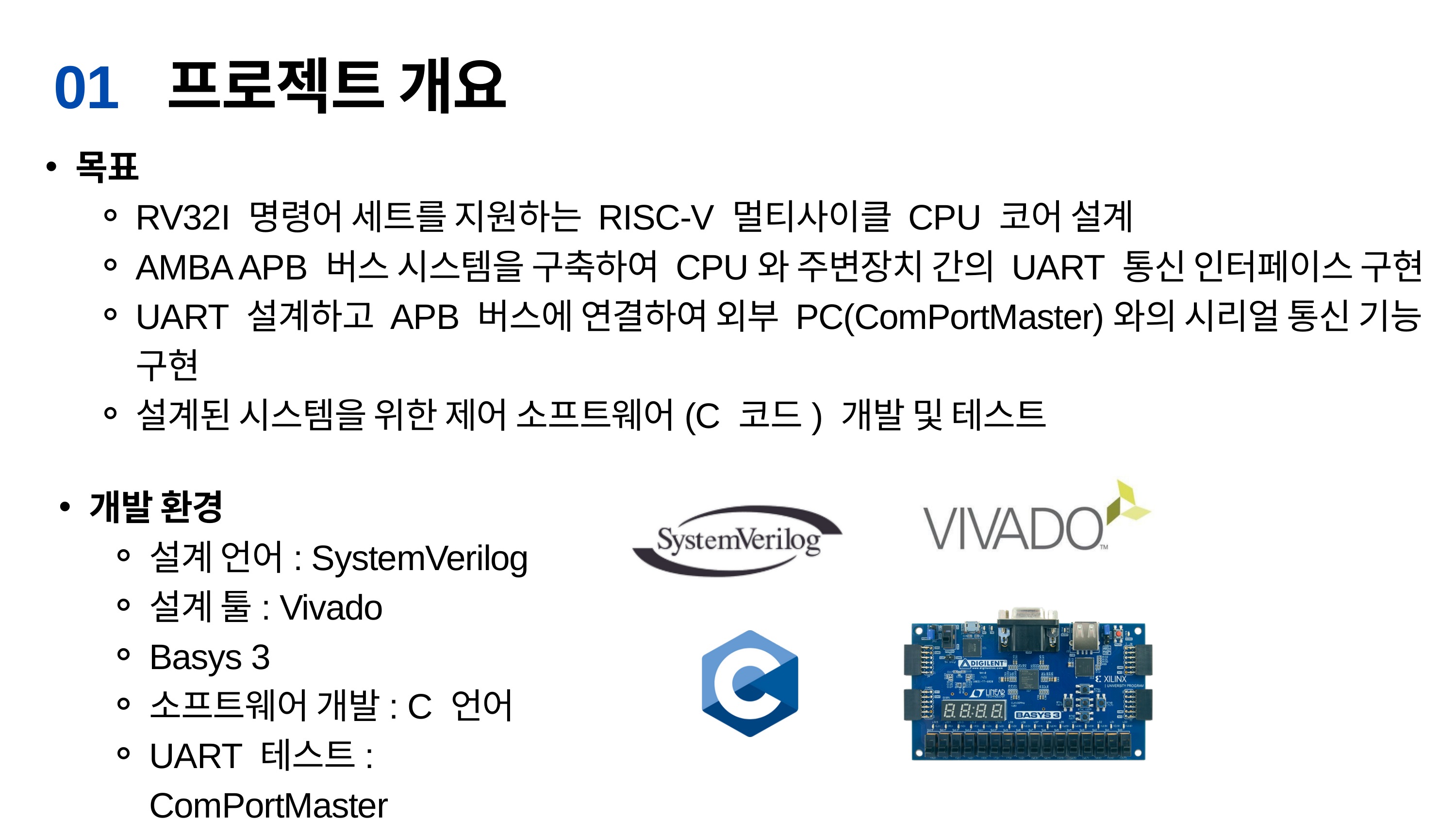

01  프로젝트 개요
목표
RV32I 명령어 세트를 지원하는 RISC-V 멀티사이클 CPU 코어 설계
AMBA APB 버스 시스템을 구축하여 CPU와 주변장치 간의 UART 통신 인터페이스 구현
UART 설계하고 APB 버스에 연결하여 외부 PC(ComPortMaster)와의 시리얼 통신 기능 구현
설계된 시스템을 위한 제어 소프트웨어(C 코드) 개발 및 테스트

개발 환경
설계 언어: SystemVerilog
설계 툴: Vivado
Basys 3
소프트웨어 개발: C 언어
UART 테스트: ComPortMaster